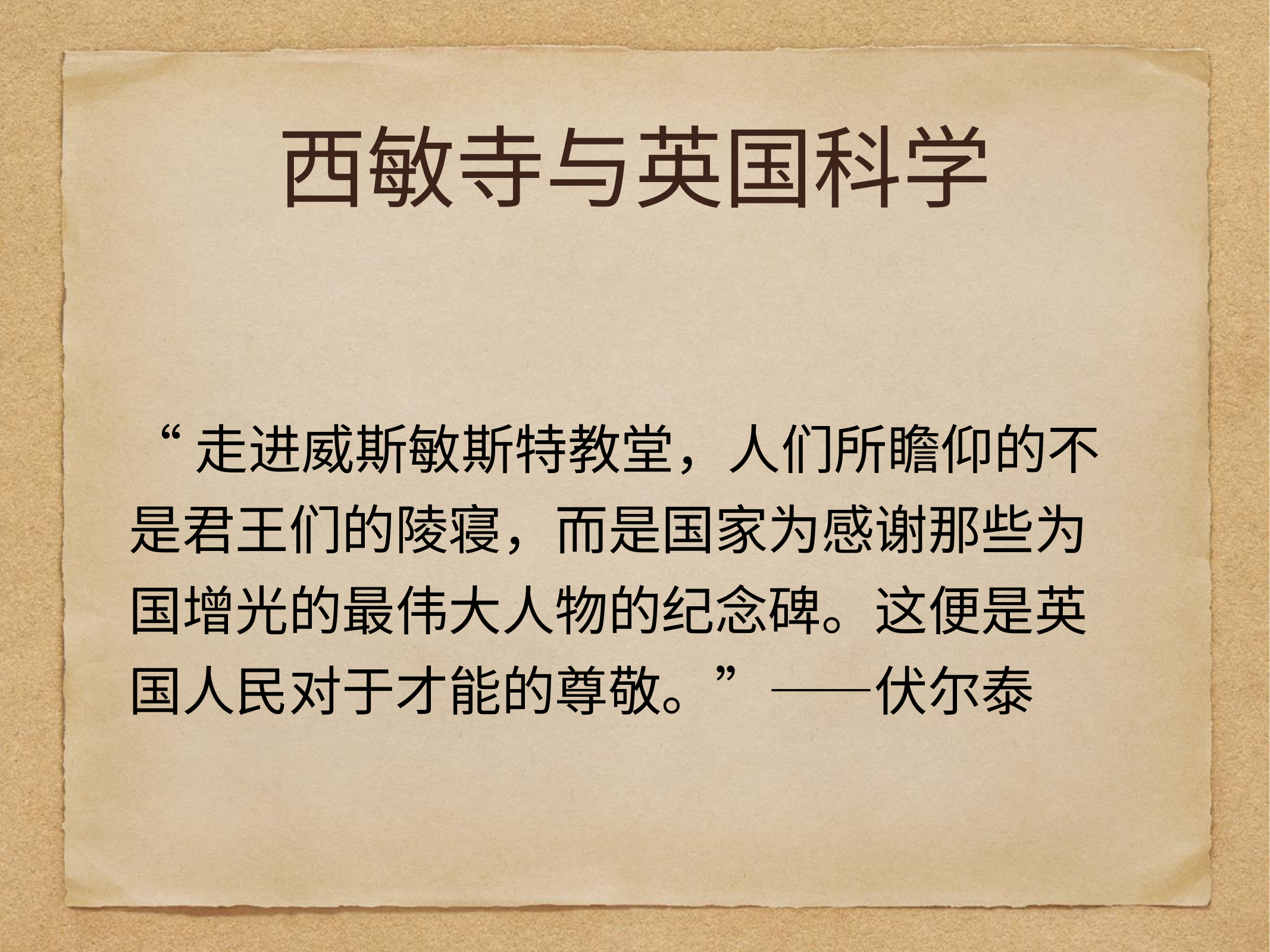

# 西敏寺与英国科学
“走进威斯敏斯特教堂，人们所瞻仰的不是君王们的陵寝，而是国家为感谢那些为国增光的最伟大人物的纪念碑。这便是英国人民对于才能的尊敬。”——伏尔泰